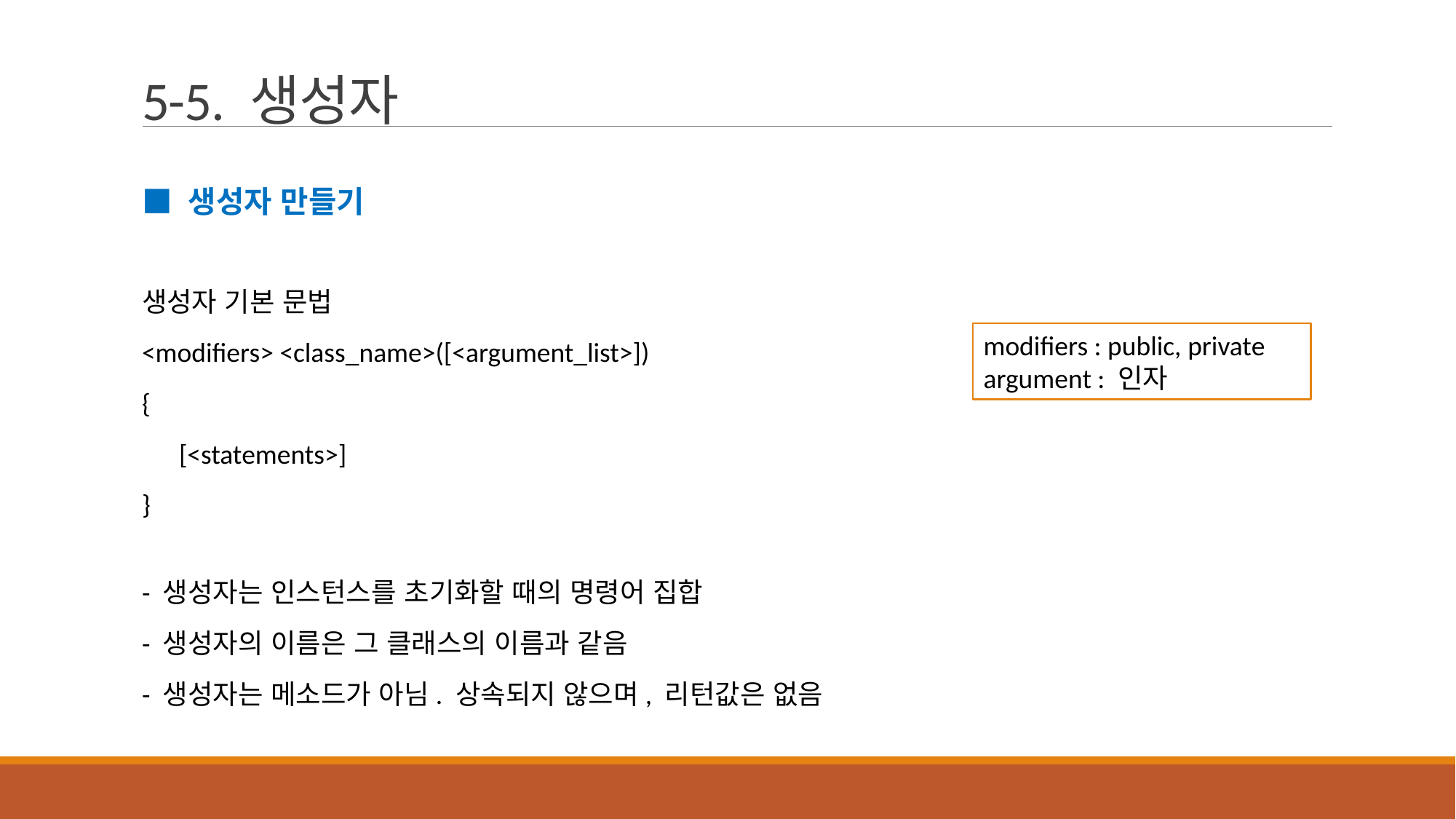

# 5-5. 생성자
■ 생성자 만들기

생성자 기본 문법
<modifiers> <class_name>([<argument_list>])
{
      [<statements>]
}

- 생성자는 인스턴스를 초기화할 때의 명령어 집합
- 생성자의 이름은 그 클래스의 이름과 같음
- 생성자는 메소드가 아님. 상속되지 않으며, 리턴값은 없음

modifiers : public, private
argument : 인자